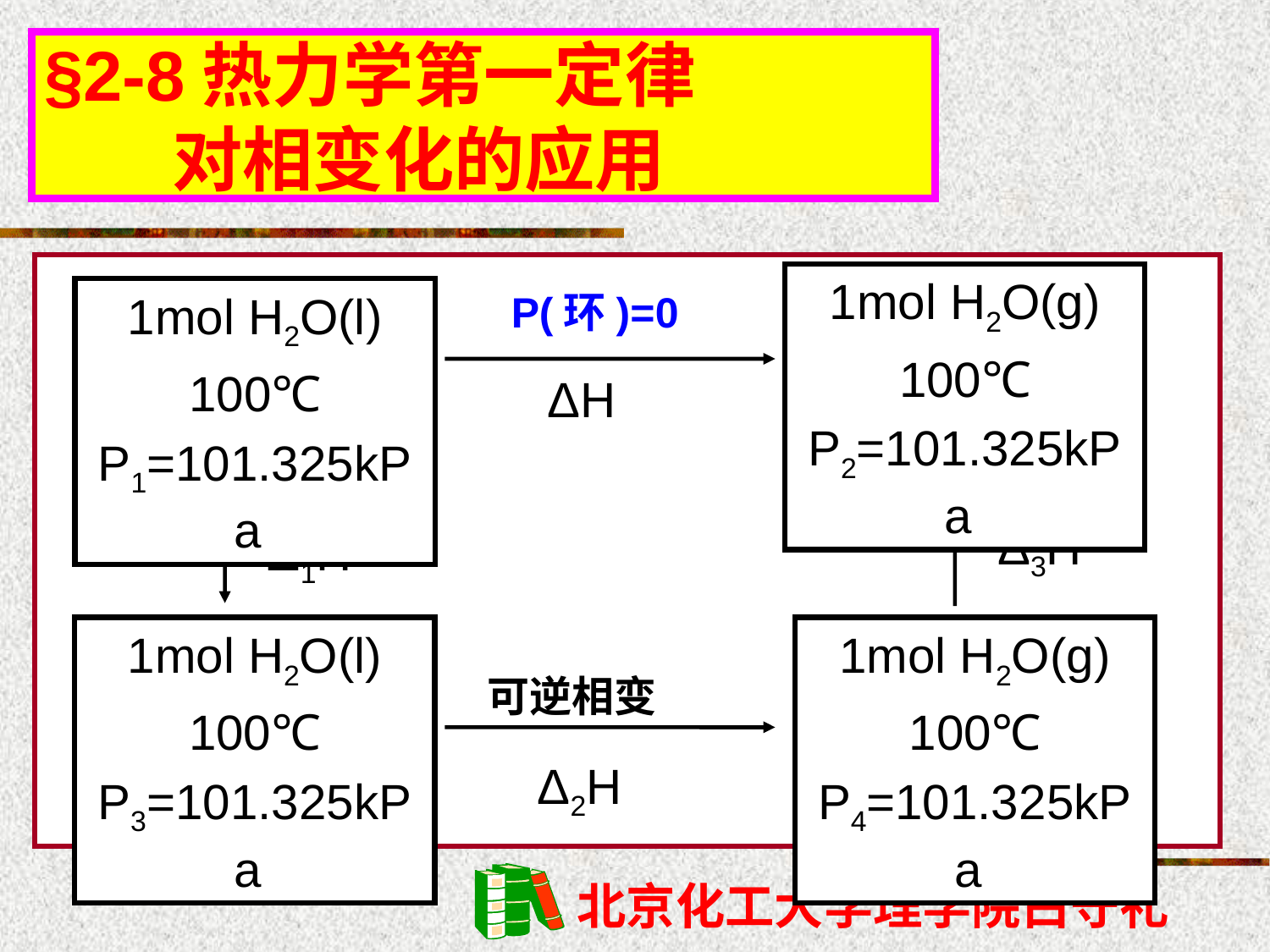

§2-8热力学第一定律
     对相变化的应用

1mol H2O(g)
100℃
P2=101.325kPa
1mol H2O(l)
100℃
P1=101.325kPa
  P(环)=0

ΔH

Δ3H
Δ1H
1mol H2O(l)
100℃
P3=101.325kPa
1mol H2O(g)
100℃
P4=101.325kPa
可逆相变

Δ2H